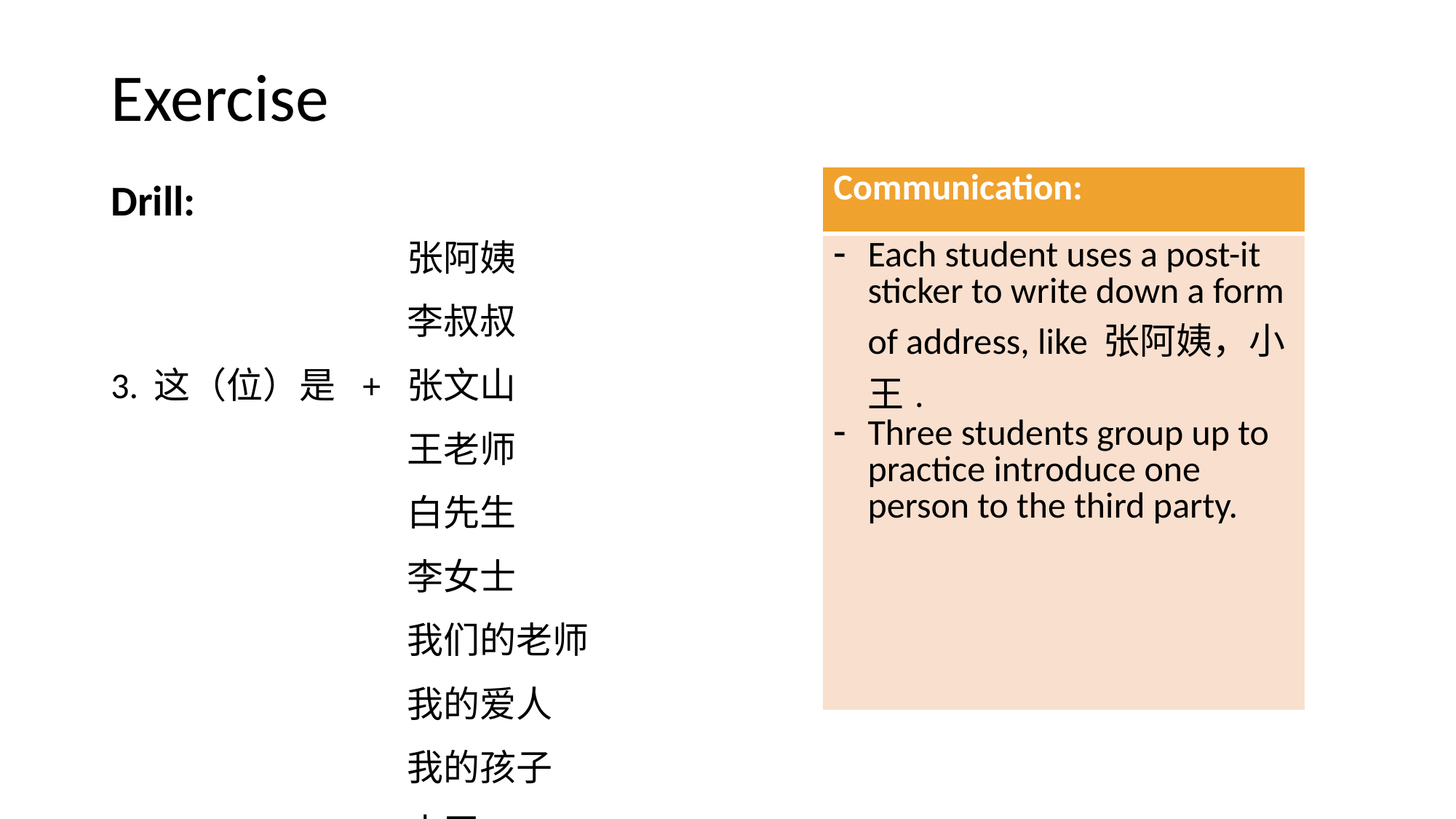

# Exercise
| Communication: |
| --- |
| Each student uses a post-it sticker to write down a form of address, like 张阿姨，小王. Three students group up to practice introduce one person to the third party. |
Drill:
|  | 张阿姨 |
| --- | --- |
|  | 李叔叔 |
| 3. 这（位）是 + | 张文山 |
|  | 王老师 |
|  | 白先生 |
|  | 李女士 |
|  | 我们的老师 |
|  | 我的爱人 |
|  | 我的孩子 |
|  | 小王 |